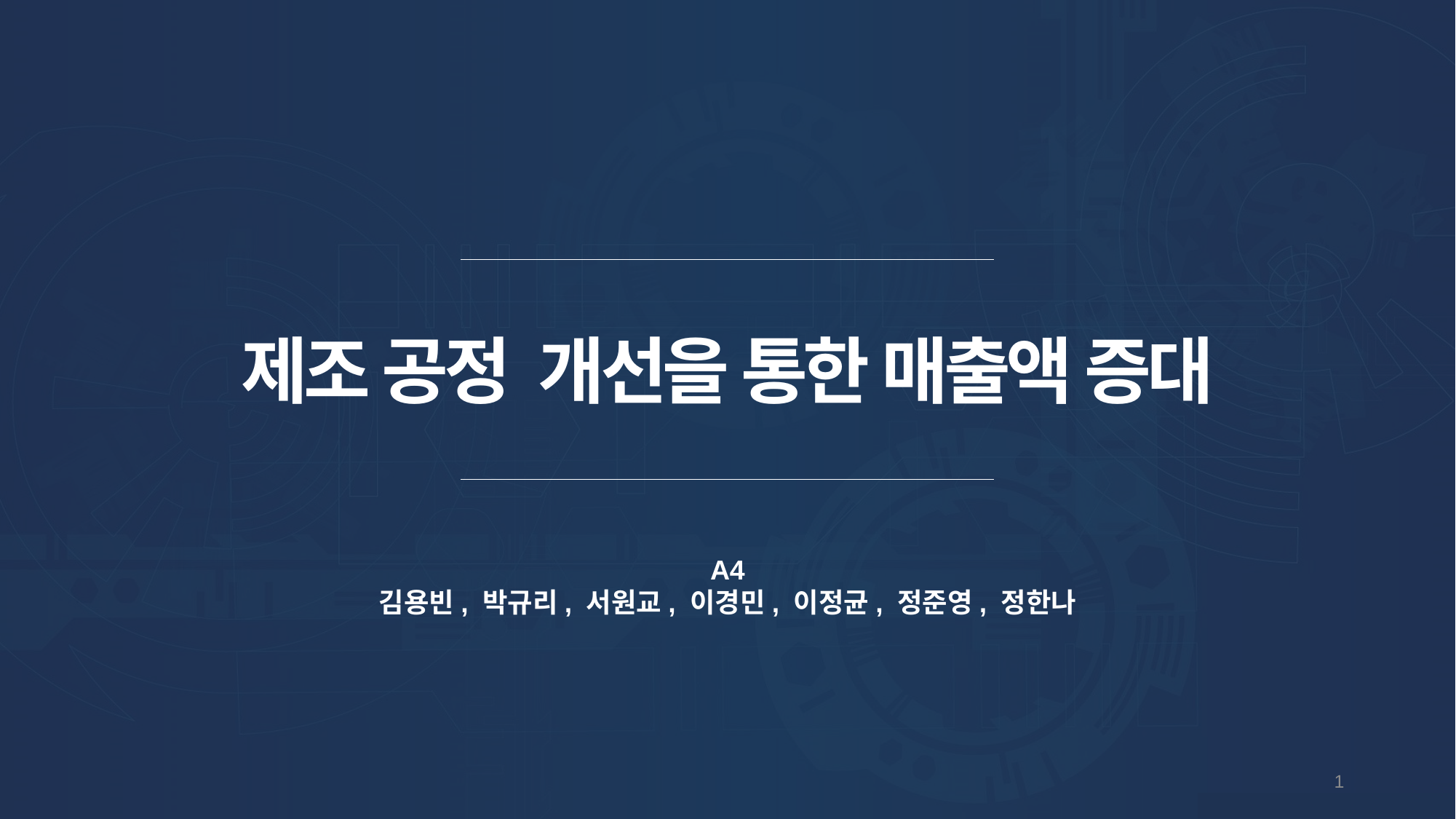

제조 공정  개선을 통한 매출액 증대
A4
김용빈, 박규리, 서원교, 이경민, 이정균, 정준영, 정한나
1